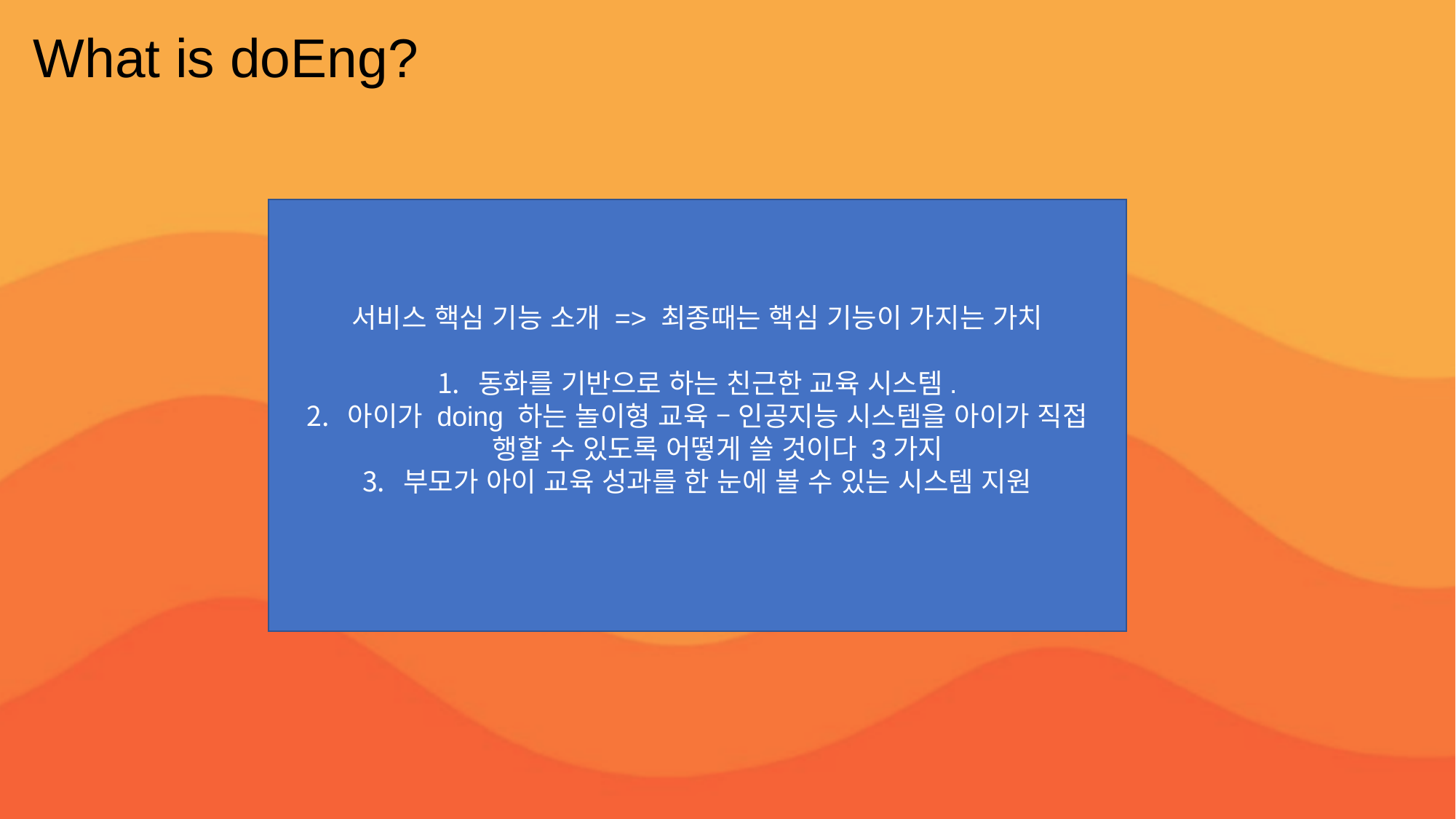

What is doEng?

How doEng?
서비스 핵심 기능 소개 => 최종때는 핵심 기능이 가지는 가치

동화를 기반으로 하는 친근한 교육 시스템.
아이가 doing 하는 놀이형 교육 – 인공지능 시스템을 아이가 직접 행할 수 있도록 어떻게 쓸 것이다 3가지
부모가 아이 교육 성과를 한 눈에 볼 수 있는 시스템 지원